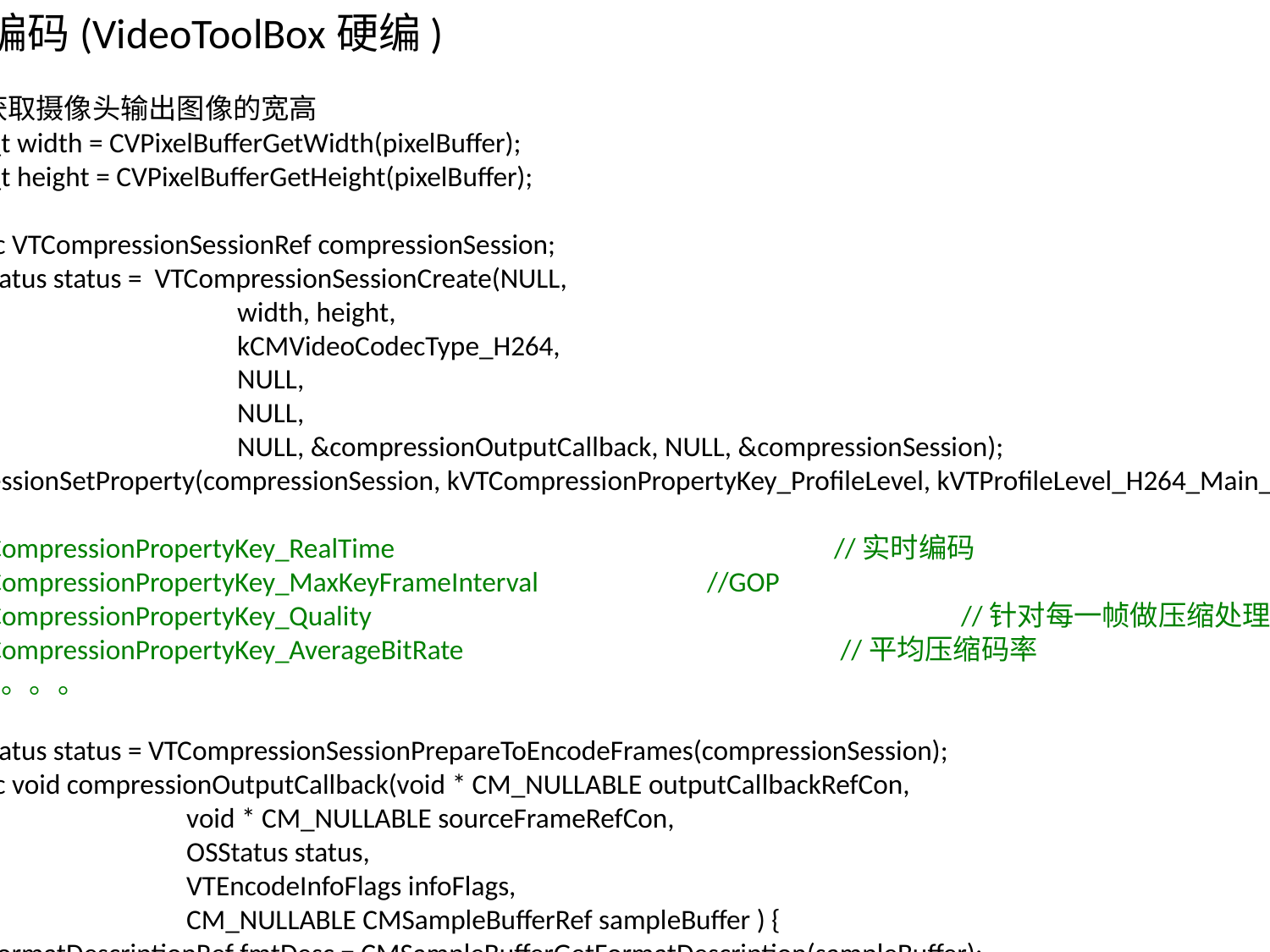

编码(VideoToolBox硬编)

// 获取摄像头输出图像的宽高
size_t width = CVPixelBufferGetWidth(pixelBuffer);
size_t height = CVPixelBufferGetHeight(pixelBuffer);

static VTCompressionSessionRef compressionSession;
OSStatus status =  VTCompressionSessionCreate(NULL,
                                              width, height,
                                              kCMVideoCodecType_H264,
                                              NULL,
                                              NULL,
                                              NULL, &compressionOutputCallback, NULL, &compressionSession);
VTSessionSetProperty(compressionSession, kVTCompressionPropertyKey_ProfileLevel, kVTProfileLevel_H264_Main_AutoLevel);

kVTCompressionPropertyKey_RealTime 				//实时编码
kVTCompressionPropertyKey_MaxKeyFrameInterval		//GOP
kVTCompressionPropertyKey_Quality					//针对每一帧做压缩处理（如JPEG的压缩参数）
kVTCompressionPropertyKey_AverageBitRate			 //平均压缩码率
。。。。。

OSStatus status = VTCompressionSessionPrepareToEncodeFrames(compressionSession);
static void compressionOutputCallback(void * CM_NULLABLE outputCallbackRefCon,
                                      void * CM_NULLABLE sourceFrameRefCon,
                                      OSStatus status,
                                      VTEncodeInfoFlags infoFlags,
                                      CM_NULLABLE CMSampleBufferRef sampleBuffer ) {
CMFormatDescriptionRef fmtDesc = CMSampleBufferGetFormatDescription(sampleBuffer);
// 推流或写入文件
}